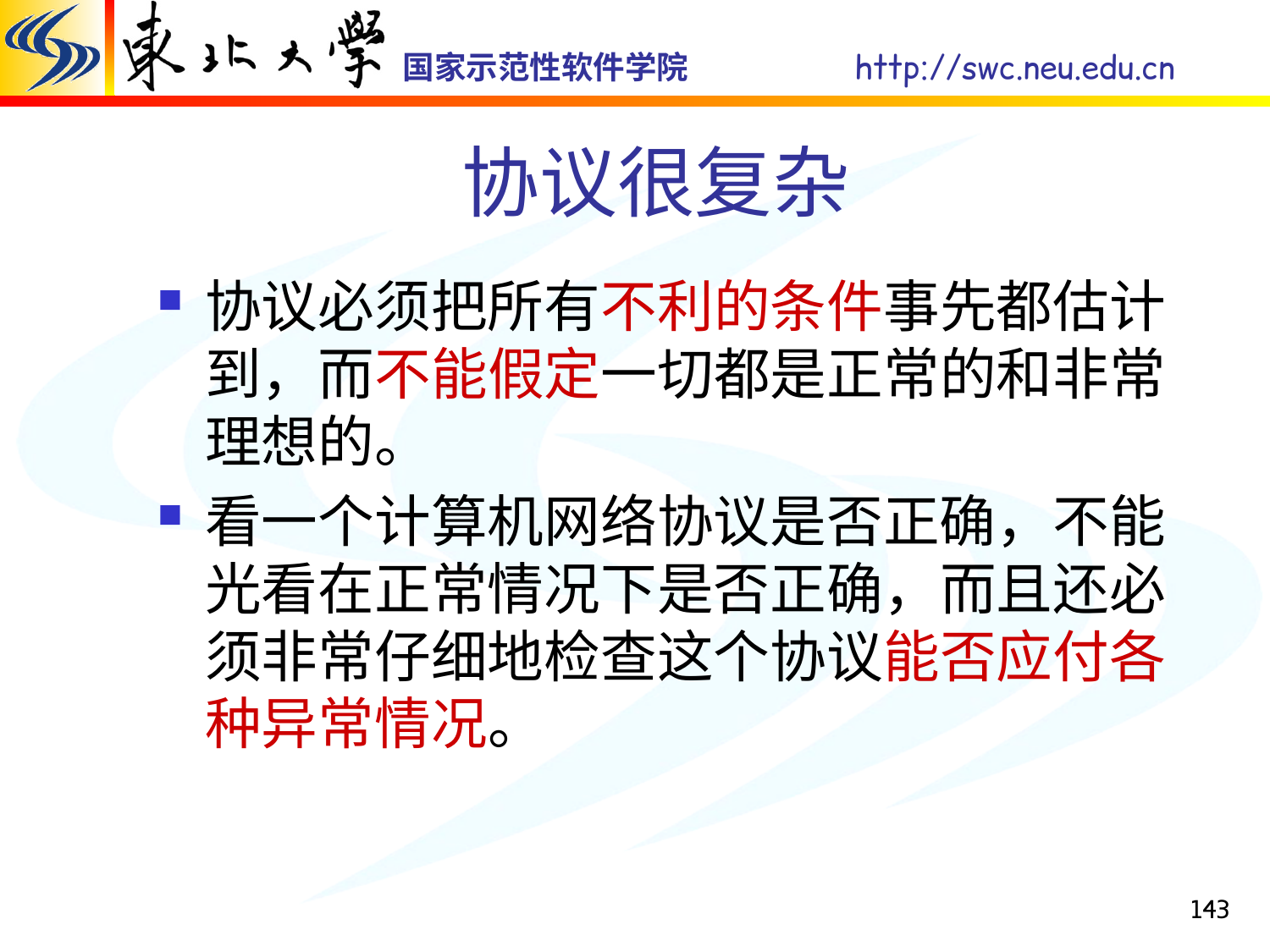

# 协议很复杂
协议必须把所有不利的条件事先都估计到，而不能假定一切都是正常的和非常理想的。
看一个计算机网络协议是否正确，不能光看在正常情况下是否正确，而且还必须非常仔细地检查这个协议能否应付各种异常情况。
143